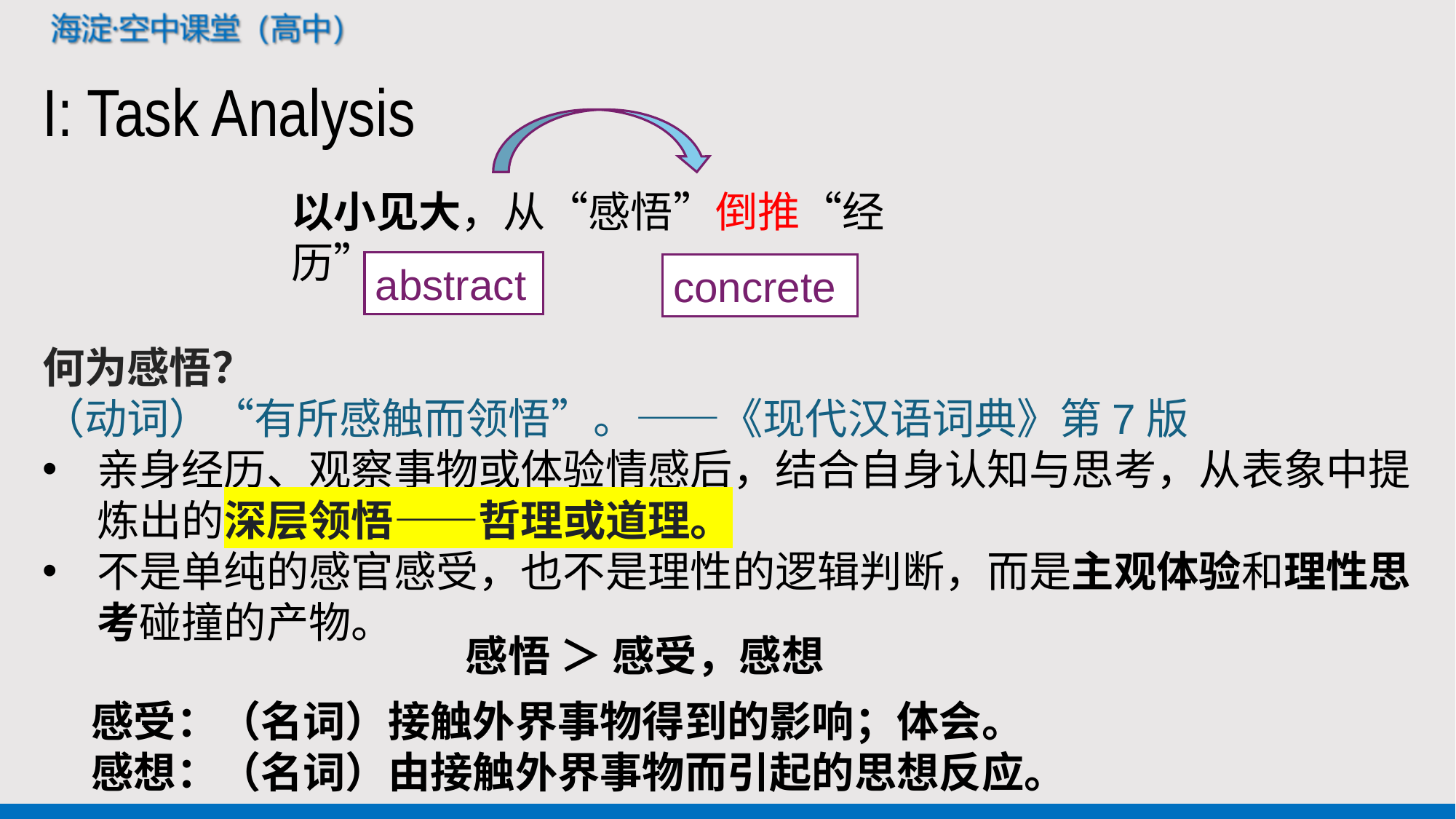

I: Task Analysis

以小见大，从“感悟”倒推“经历”
abstract
concrete
何为感悟？
（动词）“有所感触而领悟”。——《现代汉语词典》第7版
亲身经历、观察事物或体验情感后，结合自身认知与思考，从表象中提炼出的深层领悟——哲理或道理。
不是单纯的感官感受，也不是理性的逻辑判断，而是主观体验和理性思考碰撞的产物。
感悟 ＞ 感受，感想
感受：（名词）接触外界事物得到的影响；体会。
感想：（名词）由接触外界事物而引起的思想反应。